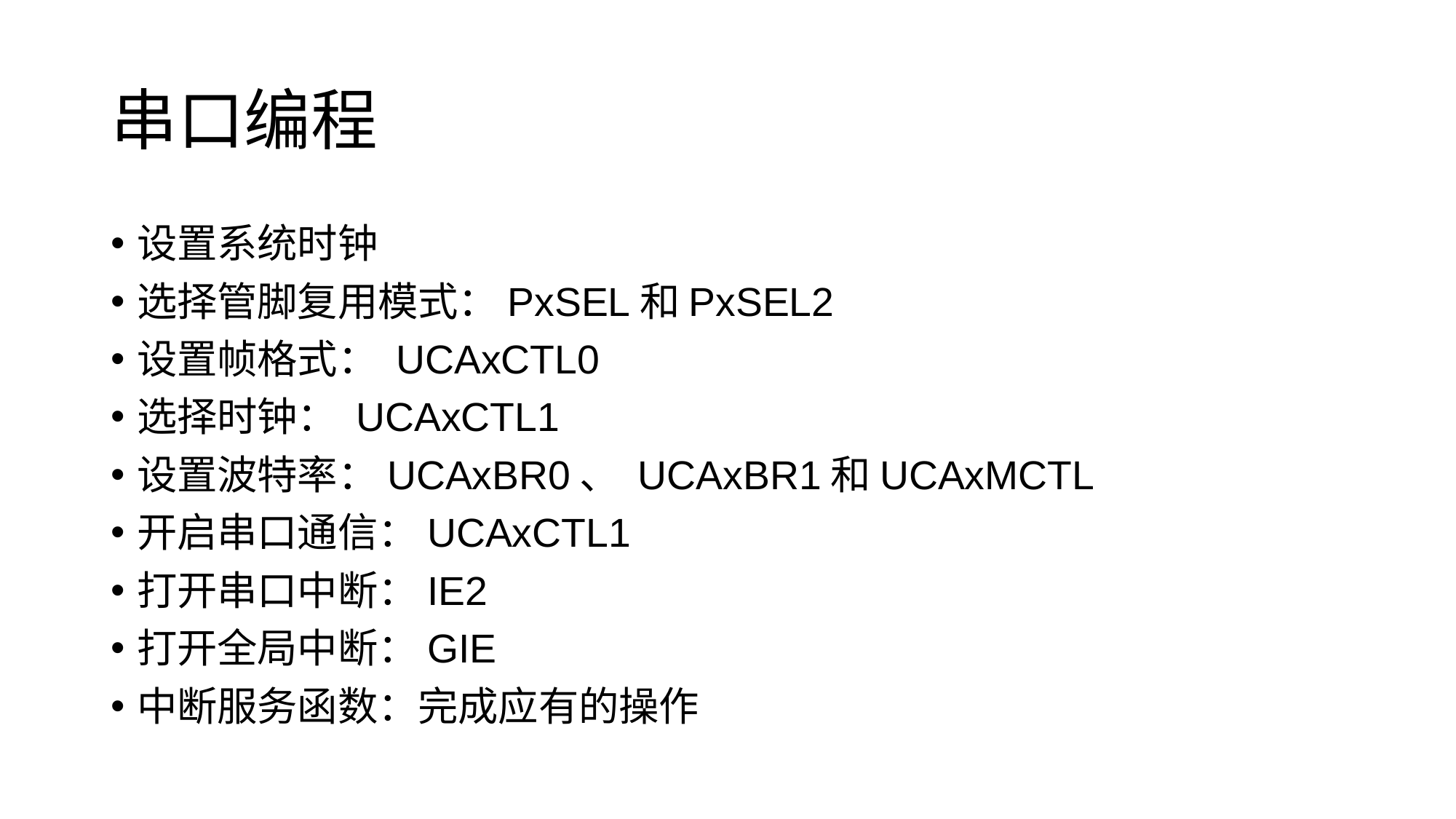

# 串口编程
设置系统时钟
选择管脚复用模式：PxSEL和PxSEL2
设置帧格式： UCAxCTL0
选择时钟： UCAxCTL1
设置波特率：UCAxBR0、 UCAxBR1和UCAxMCTL
开启串口通信：UCAxCTL1
打开串口中断：IE2
打开全局中断：GIE
中断服务函数：完成应有的操作